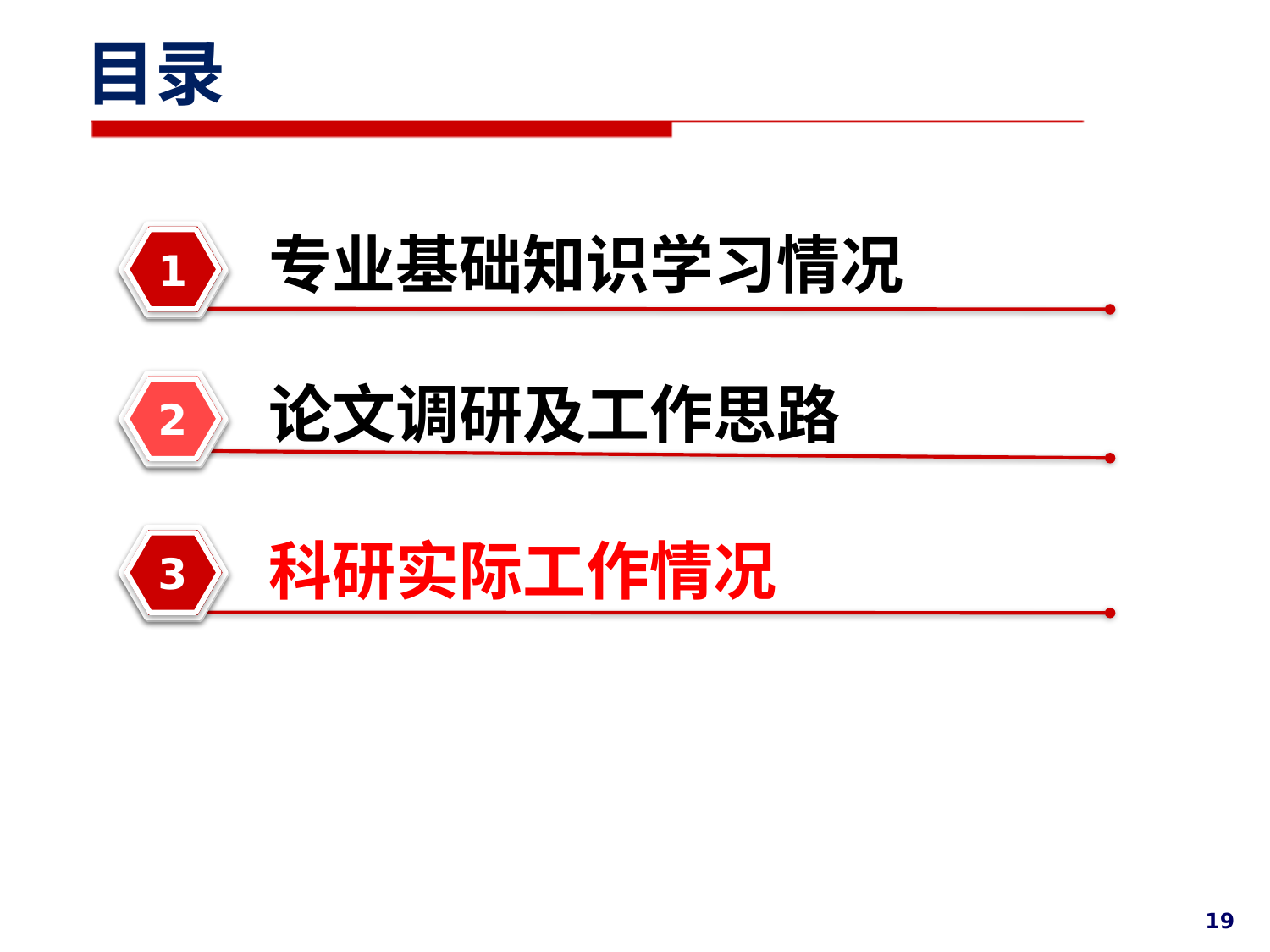

# 目录
专业基础知识学习情况

1

论文调研及工作思路

2

科研实际工作情况

3

4
19